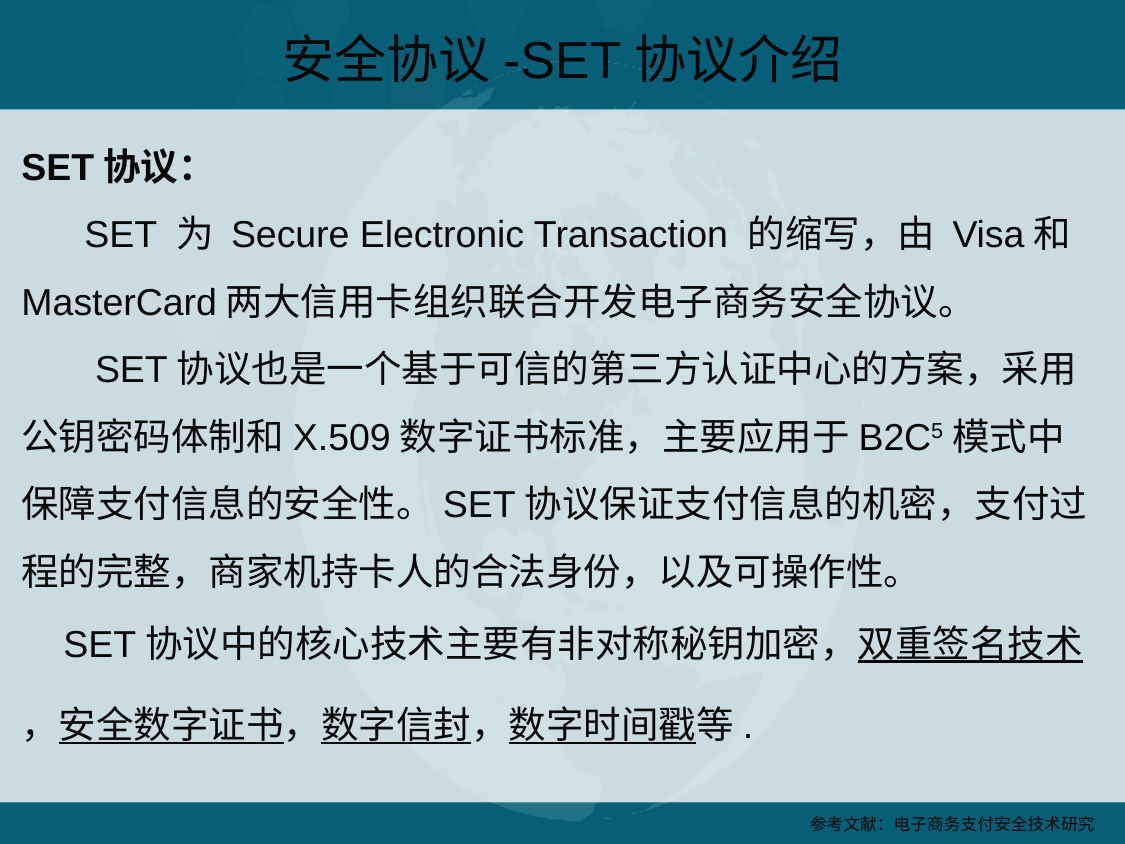

安全协议-SET协议介绍
SET协议：
      SET 为 Secure Electronic Transaction 的缩写，由 Visa和MasterCard两大信用卡组织联合开发电子商务安全协议。
       SET协议也是一个基于可信的第三方认证中心的方案，采用公钥密码体制和X.509数字证书标准，主要应用于B2C5模式中保障支付信息的安全性。SET协议保证支付信息的机密，支付过程的完整，商家机持卡人的合法身份，以及可操作性。
    SET协议中的核心技术主要有非对称秘钥加密，双重签名技术，安全数字证书，数字信封，数字时间戳等.

参考文献：电子商务支付安全技术研究